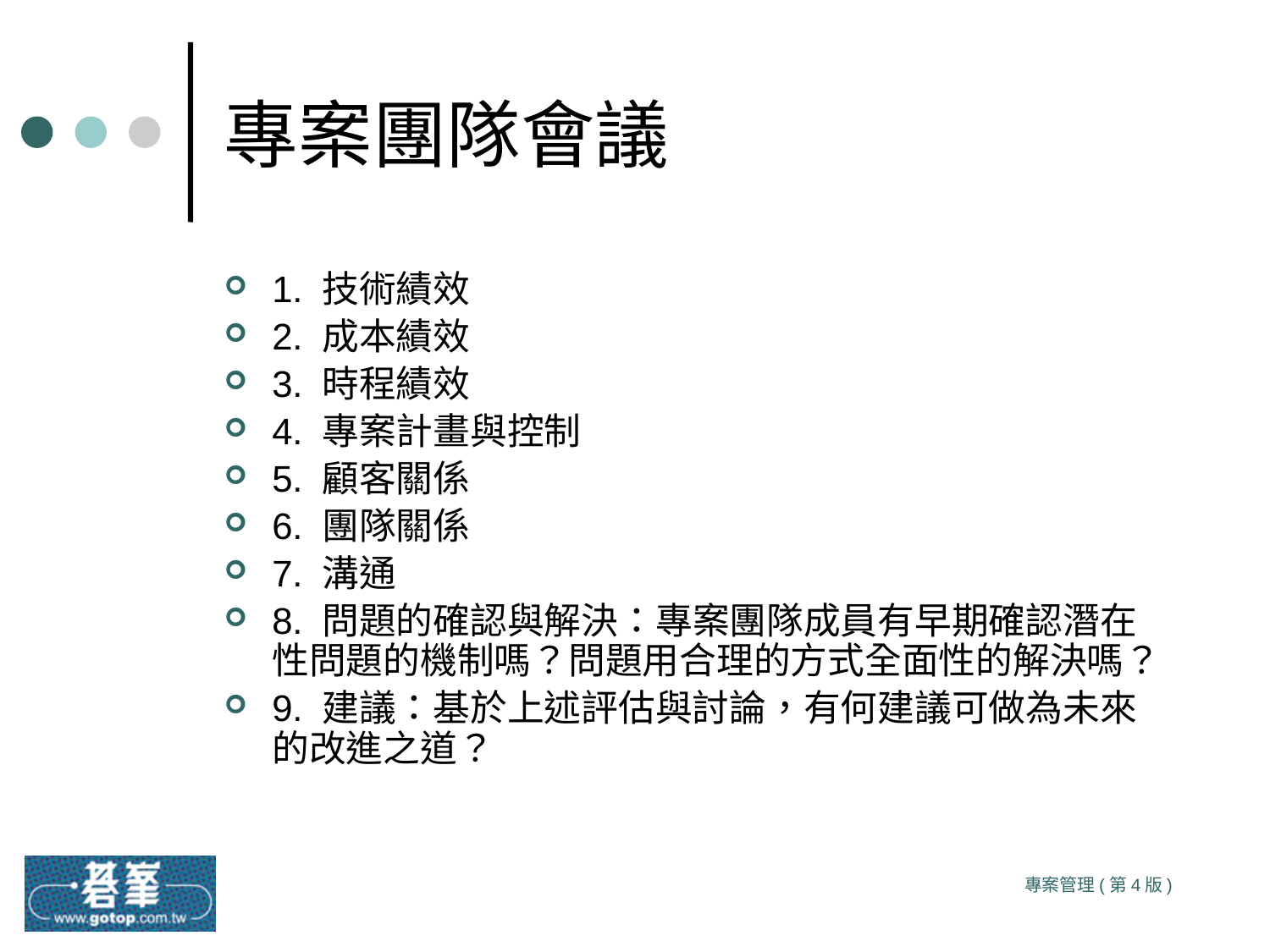

# 專案團隊會議
1. 技術績效
2. 成本績效
3. 時程績效
4. 專案計畫與控制
5. 顧客關係
6. 團隊關係
7. 溝通
8. 問題的確認與解決：專案團隊成員有早期確認潛在性問題的機制嗎？問題用合理的方式全面性的解決嗎？
9. 建議：基於上述評估與討論，有何建議可做為未來的改進之道？
專案管理(第4版)